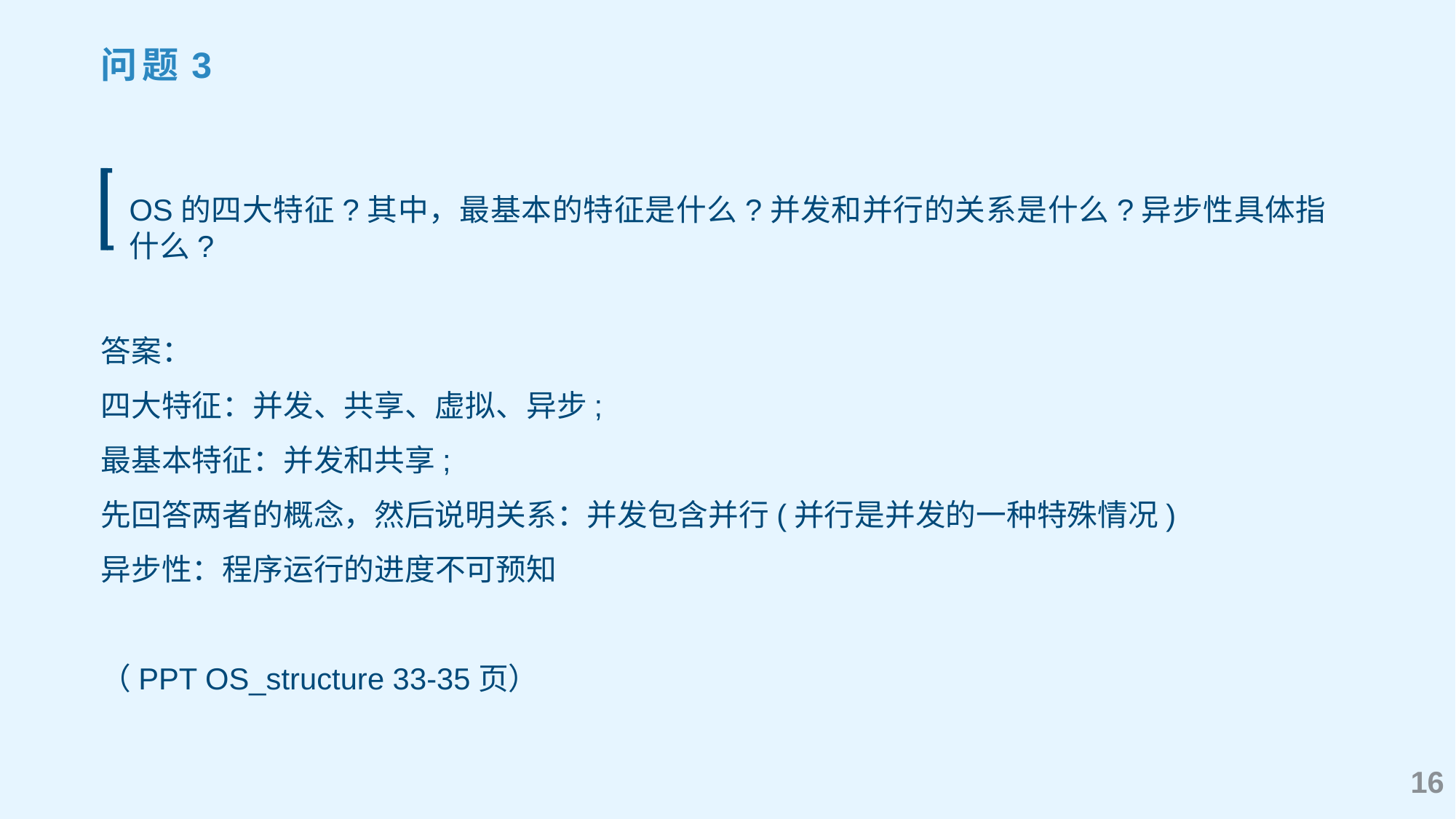

问题3

OS的四大特征?其中，最基本的特征是什么?并发和并行的关系是什么?异步性具体指什么?
答案：
四大特征：并发、共享、虚拟、异步;
最基本特征：并发和共享;
先回答两者的概念，然后说明关系：并发包含并行(并行是并发的一种特殊情况)
异步性：程序运行的进度不可预知

（PPT OS_structure 33-35页）
16